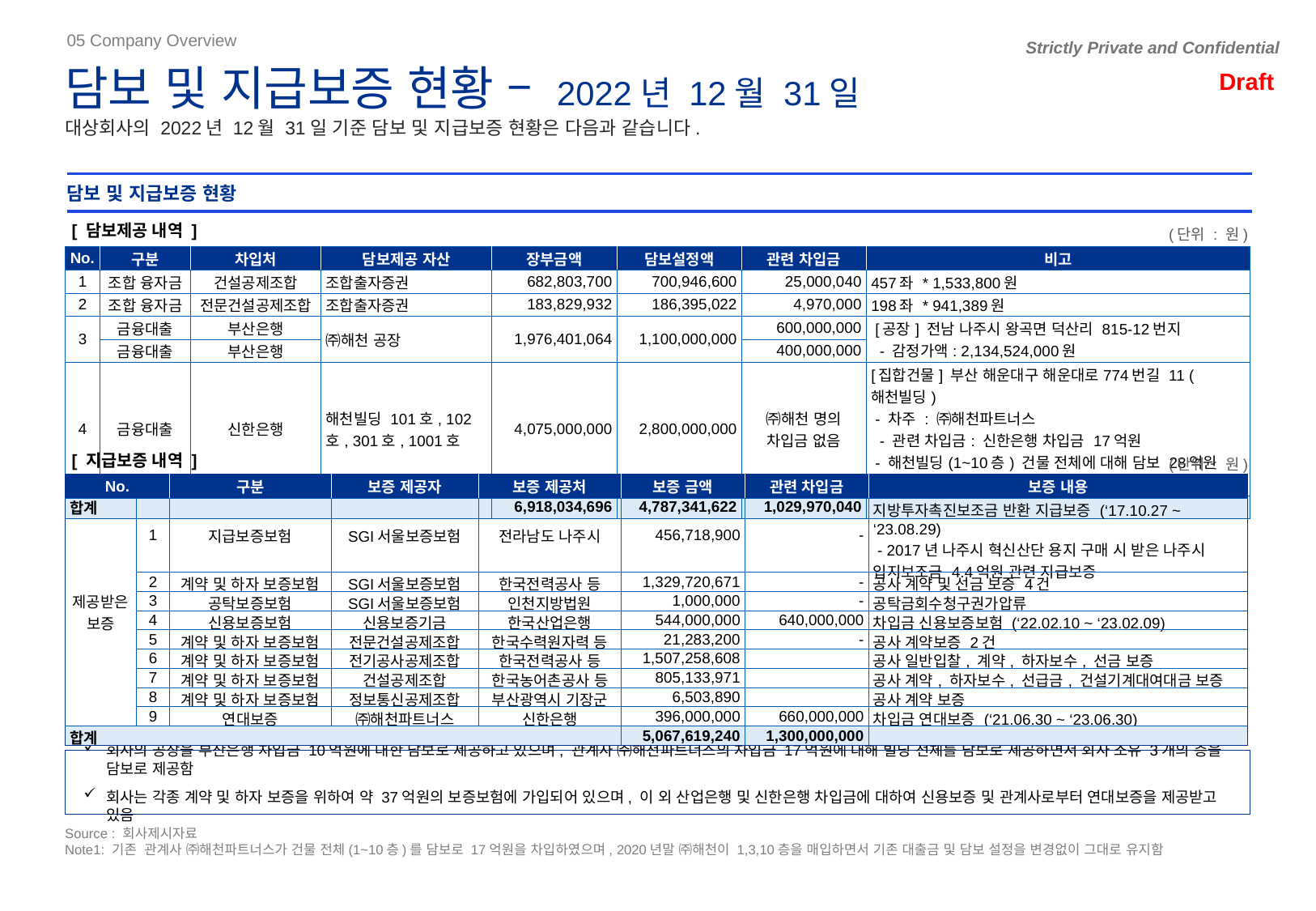

05 Company Overview
담보 및 지급보증 현황 – 2022년 12월 31일
대상회사의 2022년 12월 31일 기준 담보 및 지급보증 현황은 다음과 같습니다.
담보 및 지급보증 현황
[ 담보제공 내역 ]
(단위 : 원)
| No. | 구분 | 차입처 | 담보제공 자산 | 장부금액 | 담보설정액 | 관련 차입금 | 비고 |
| --- | --- | --- | --- | --- | --- | --- | --- |
| 1 | 조합 융자금 | 건설공제조합 | 조합출자증권 | 682,803,700 | 700,946,600 | 25,000,040 | 457좌 \* 1,533,800원 |
| 2 | 조합 융자금 | 전문건설공제조합 | 조합출자증권 | 183,829,932 | 186,395,022 | 4,970,000 | 198좌 \* 941,389원 |
| 3 | 금융대출 | 부산은행 | ㈜해천 공장 | 1,976,401,064 | 1,100,000,000 | 600,000,000 | [공장] 전남 나주시 왕곡면 덕산리 815-12번지 - 감정가액: 2,134,524,000원 |
|  | 금융대출 | 부산은행 |  |  |  | 400,000,000 |  |
| 4 | 금융대출 | 신한은행 | 해천빌딩 101호, 102호, 301호, 1001호 | 4,075,000,000 | 2,800,000,000 | ㈜해천 명의 차입금 없음 | [집합건물] 부산 해운대구 해운대로774번길 11 (해천빌딩) - 차주 : ㈜해천파트너스 - 관련 차입금: 신한은행 차입금 17억원 - 해천빌딩(1~10층) 건물 전체에 대해 담보 28억원 설정1 |
| 합계 |  |  |  | 6,918,034,696 | 4,787,341,622 | 1,029,970,040 |  |
[ 지급보증 내역 ]
(단위 : 원)
| No. |  | 구분 | 보증 제공자 | 보증 제공처 | 보증 금액 | 관련 차입금 | 보증 내용 |
| --- | --- | --- | --- | --- | --- | --- | --- |
| 제공받은 보증 | 1 | 지급보증보험 | SGI서울보증보험 | 전라남도 나주시 | 456,718,900 | - | 지방투자촉진보조금 반환 지급보증 (‘17.10.27 ~ ‘23.08.29) - 2017년 나주시 혁신산단 용지 구매 시 받은 나주시 입지보조금 4.4억원 관련 지급보증 |
|  | 2 | 계약 및 하자 보증보험 | SGI서울보증보험 | 한국전력공사 등 | 1,329,720,671 | - | 공사 계약 및 선금 보증 4건 |
|  | 3 | 공탁보증보험 | SGI서울보증보험 | 인천지방법원 | 1,000,000 | - | 공탁금회수청구권가압류 |
|  | 4 | 신용보증보험 | 신용보증기금 | 한국산업은행 | 544,000,000 | 640,000,000 | 차입금 신용보증보험 (‘22.02.10 ~ ‘23.02.09) |
|  | 5 | 계약 및 하자 보증보험 | 전문건설공제조합 | 한국수력원자력 등 | 21,283,200 | - | 공사 계약보증 2건 |
|  | 6 | 계약 및 하자 보증보험 | 전기공사공제조합 | 한국전력공사 등 | 1,507,258,608 |  | 공사 일반입찰, 계약, 하자보수, 선금 보증 |
|  | 7 | 계약 및 하자 보증보험 | 건설공제조합 | 한국농어촌공사 등 | 805,133,971 |  | 공사 계약, 하자보수, 선급금, 건설기계대여대금 보증 |
|  | 8 | 계약 및 하자 보증보험 | 정보통신공제조합 | 부산광역시 기장군 | 6,503,890 |  | 공사 계약 보증 |
|  | 9 | 연대보증 | ㈜해천파트너스 | 신한은행 | 396,000,000 | 660,000,000 | 차입금 연대보증 (‘21.06.30 ~ ‘23.06.30) |
| 합계 |  |  |  |  | 5,067,619,240 | 1,300,000,000 |  |
회사의 공장을 부산은행 차입금 10억원에 대한 담보로 제공하고 있으며, 관계사 ㈜해천파트너스의 차입금 17억원에 대해 빌딩 전체를 담보로 제공하면서 회사 소유 3개의 층을 담보로 제공함
회사는 각종 계약 및 하자 보증을 위하여 약 37억원의 보증보험에 가입되어 있으며, 이 외 산업은행 및 신한은행 차입금에 대하여 신용보증 및 관계사로부터 연대보증을 제공받고 있음
Source : 회사제시자료
Note1: 기존  관계사 ㈜해천파트너스가 건물 전체(1~10층)를 담보로 17억원을 차입하였으며, 2020년말 ㈜해천이 1,3,10층을 매입하면서 기존 대출금 및 담보 설정을 변경없이 그대로 유지함